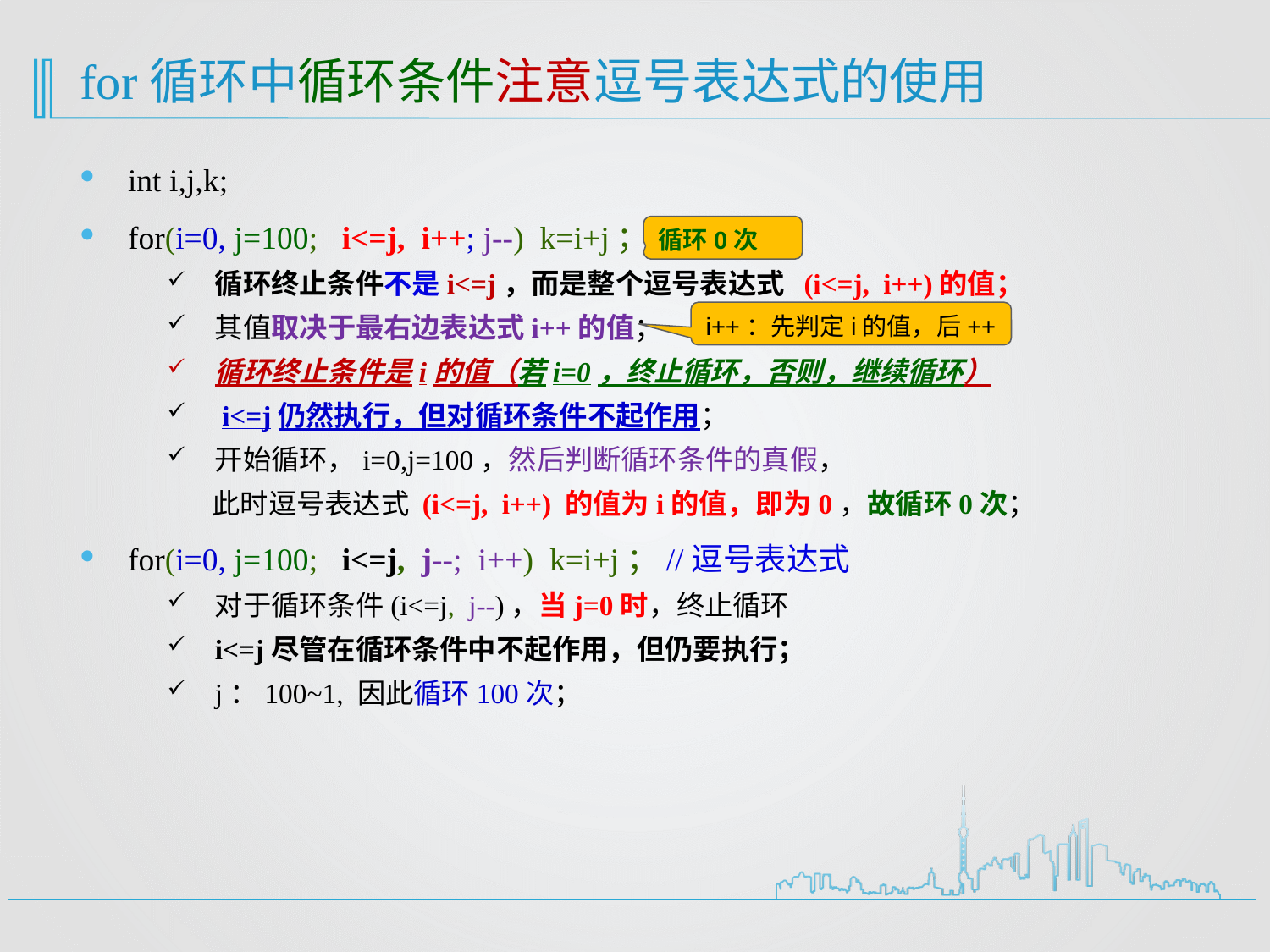

# for循环中循环条件注意逗号表达式的使用
int i,j,k;
for(i=0, j=100;   i<=j,  i++; j--)  k=i+j；
循环终止条件不是i<=j，而是整个逗号表达式  (i<=j,  i++)的值；
其值取决于最右边表达式i++的值；
循环终止条件是i的值（若i=0，终止循环，否则，继续循环）
 i<=j仍然执行，但对循环条件不起作用；
开始循环，i=0,j=100，然后判断循环条件的真假，
      此时逗号表达式 (i<=j,  i++) 的值为i的值，即为0，故循环0次；
for(i=0, j=100;   i<=j,  j--;  i++)  k=i+j；//逗号表达式
对于循环条件(i<=j,  j--)，当j=0时，终止循环
i<=j尽管在循环条件中不起作用，但仍要执行；
j：100~1, 因此循环100次；

循环0次
i++：先判定i的值，后++